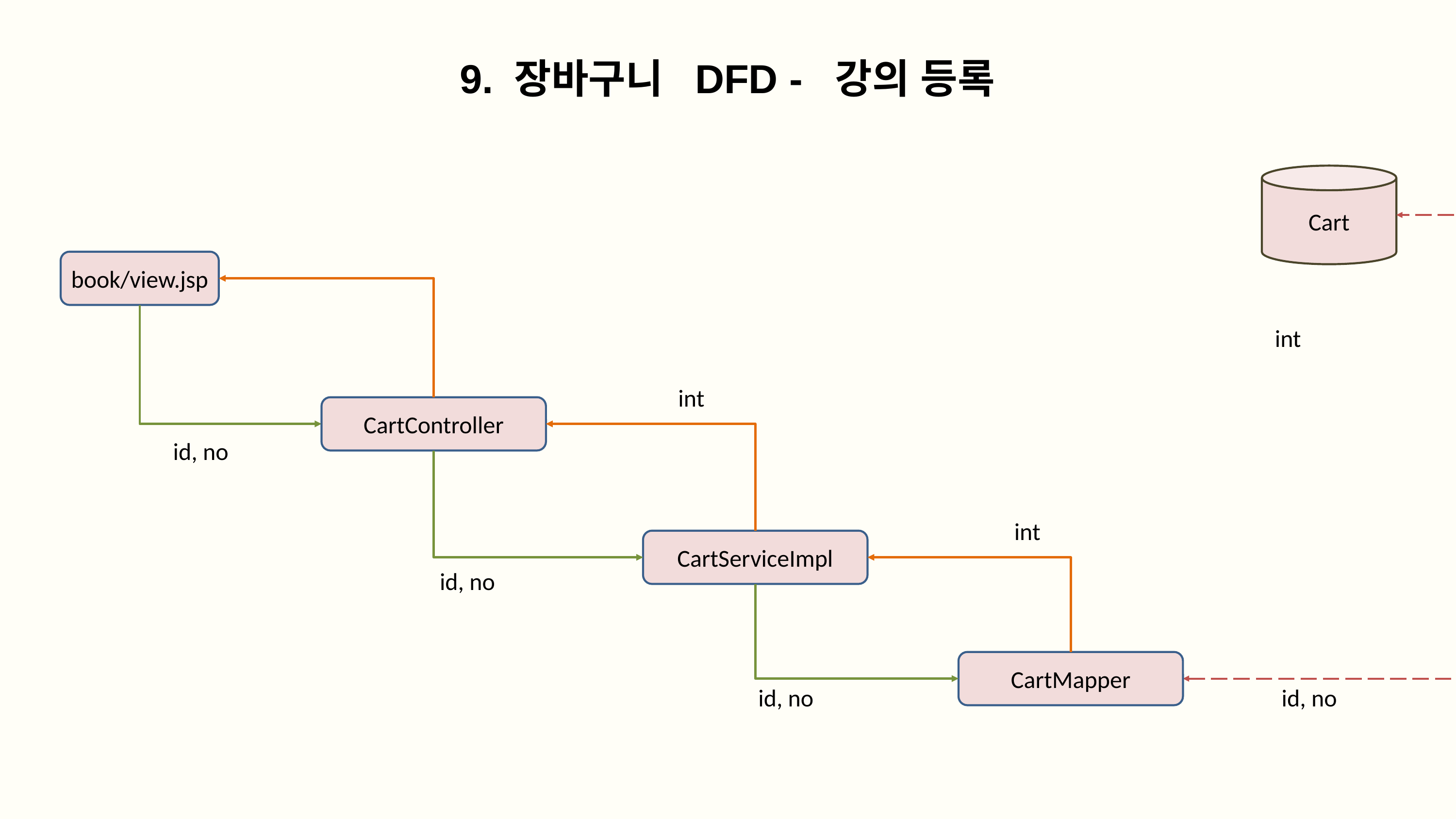

9. 장바구니  DFD -  강의 등록
Cart
book/view.jsp
int
int
CartController
id, no
int
CartServiceImpl
id, no
CartMapper
id, no
id, no